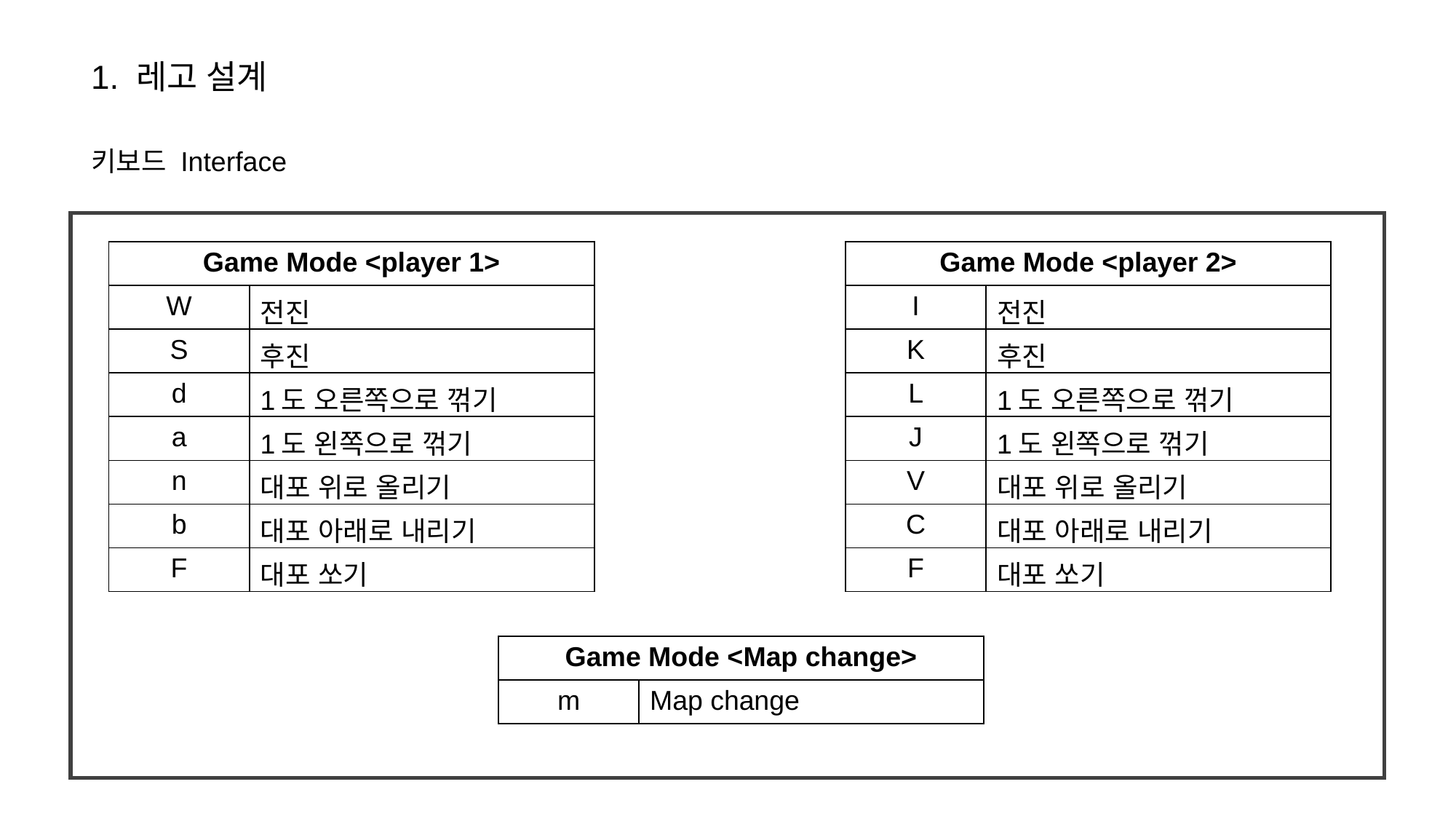

1. 레고 설계
키보드 Interface

| Game Mode <player 1> |  |
| --- | --- |
| W | 전진 |
| S | 후진 |
| d | 1도 오른쪽으로 꺾기 |
| a | 1도 왼쪽으로 꺾기 |
| n | 대포 위로 올리기 |
| b | 대포 아래로 내리기 |
| F | 대포 쏘기 |
| Game Mode <player 2> |  |
| --- | --- |
| I | 전진 |
| K | 후진 |
| L | 1도 오른쪽으로 꺾기 |
| J | 1도 왼쪽으로 꺾기 |
| V | 대포 위로 올리기 |
| C | 대포 아래로 내리기 |
| F | 대포 쏘기 |
| Game Mode <Map change> |  |
| --- | --- |
| m | Map change |